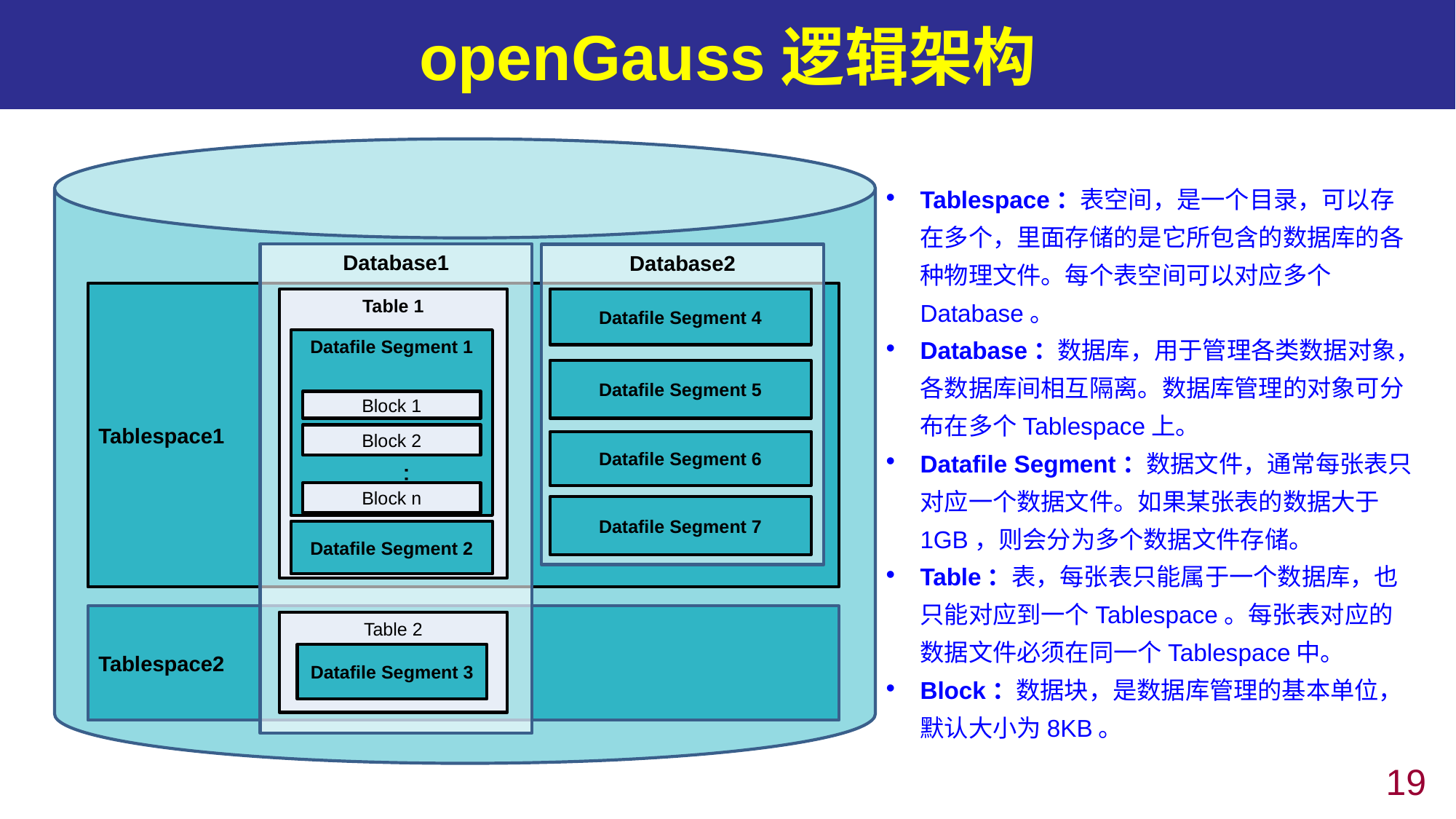

# openGauss逻辑架构

Database1
Database2
Tablespace1
Table 1

Datafile Segment 1
Block 1
Block 2
…
Block n
Datafile Segment 2
Datafile Segment 4
Datafile Segment 5
Datafile Segment 6
Datafile Segment 7
Tablespace2
Table 2
Datafile Segment 3
Tablespace：表空间，是一个目录，可以存在多个，里面存储的是它所包含的数据库的各种物理文件。每个表空间可以对应多个Database。
Database：数据库，用于管理各类数据对象，各数据库间相互隔离。数据库管理的对象可分布在多个Tablespace上。
Datafile Segment：数据文件，通常每张表只对应一个数据文件。如果某张表的数据大于1GB，则会分为多个数据文件存储。
Table：表，每张表只能属于一个数据库，也只能对应到一个Tablespace。每张表对应的数据文件必须在同一个Tablespace中。
Block：数据块，是数据库管理的基本单位，默认大小为8KB。
19